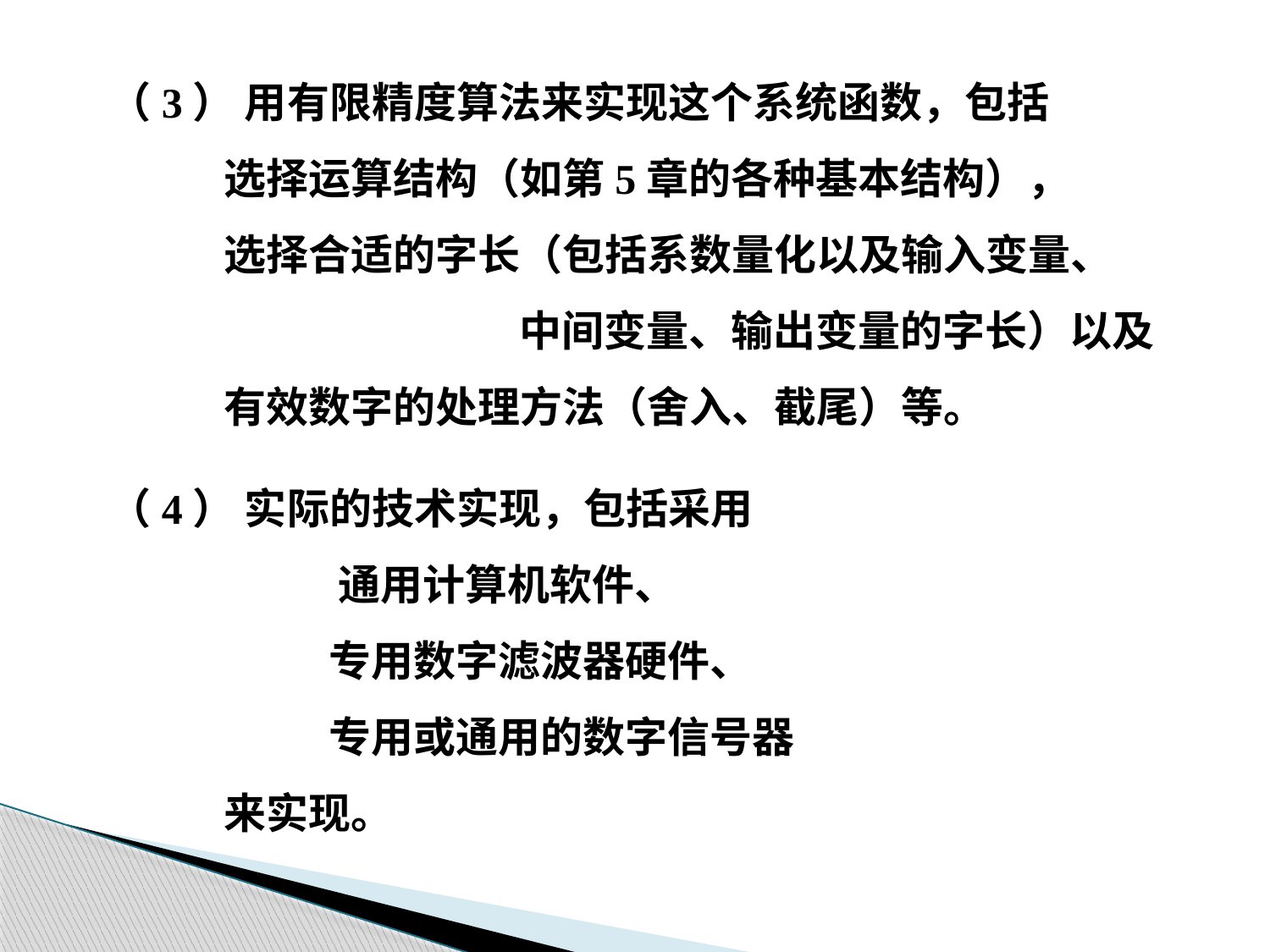

（3） 用有限精度算法来实现这个系统函数，包括
           选择运算结构（如第5章的各种基本结构），
           选择合适的字长（包括系数量化以及输入变量、
                                          中间变量、输出变量的字长）以及
           有效数字的处理方法（舍入、截尾）等。

（4） 实际的技术实现，包括采用
                       通用计算机软件、
                      专用数字滤波器硬件、
                      专用或通用的数字信号器
           来实现。